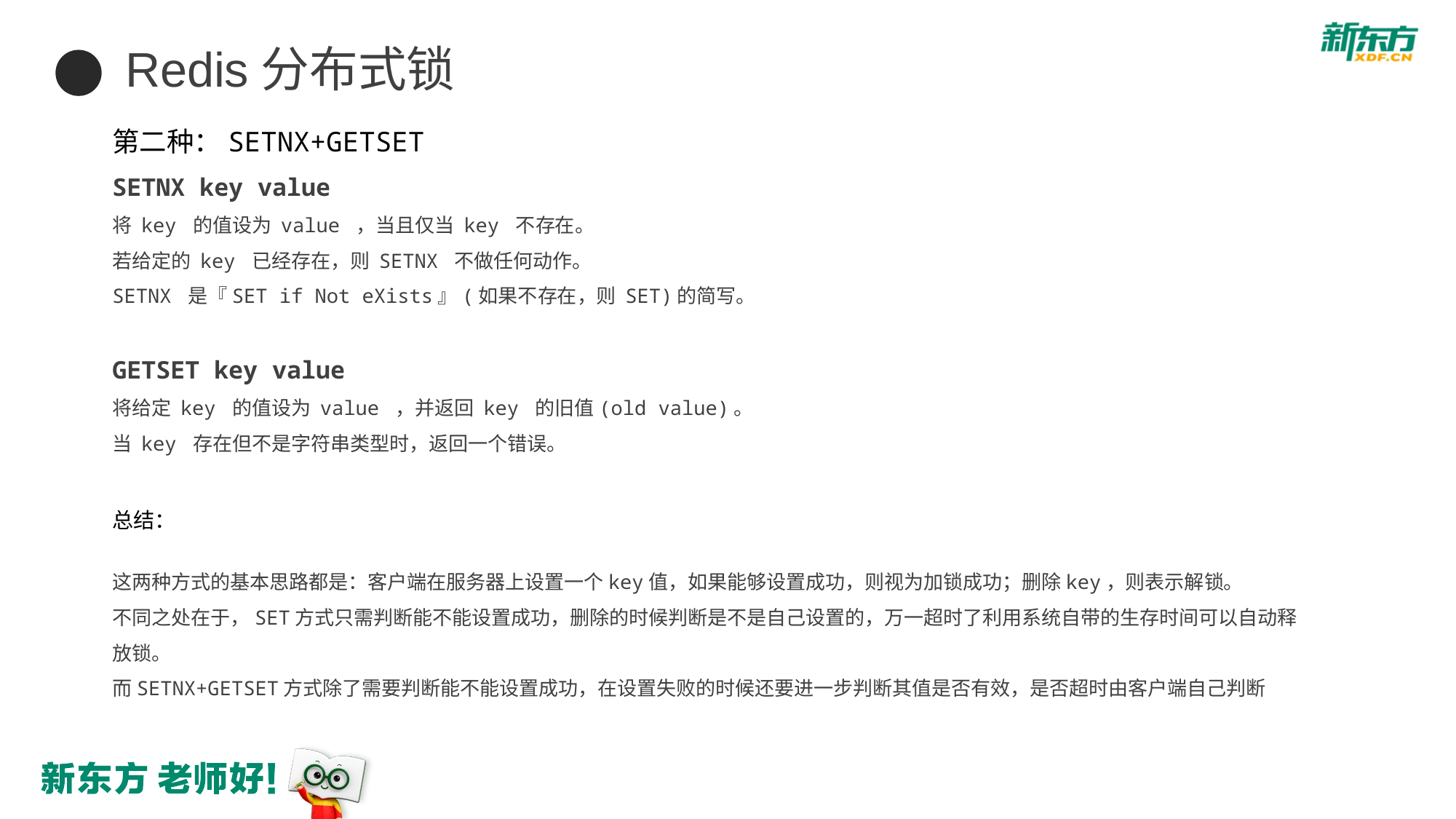

Redis分布式锁

第二种：SETNX+GETSET
SETNX key value
将 key 的值设为 value ，当且仅当 key 不存在。
若给定的 key 已经存在，则 SETNX 不做任何动作。
SETNX 是『SET if Not eXists』(如果不存在，则 SET)的简写。

GETSET key value
将给定 key 的值设为 value ，并返回 key 的旧值(old value)。
当 key 存在但不是字符串类型时，返回一个错误。
总结：

这两种方式的基本思路都是：客户端在服务器上设置一个key值，如果能够设置成功，则视为加锁成功；删除key，则表示解锁。
不同之处在于，SET方式只需判断能不能设置成功，删除的时候判断是不是自己设置的，万一超时了利用系统自带的生存时间可以自动释放锁。
而SETNX+GETSET方式除了需要判断能不能设置成功，在设置失败的时候还要进一步判断其值是否有效，是否超时由客户端自己判断